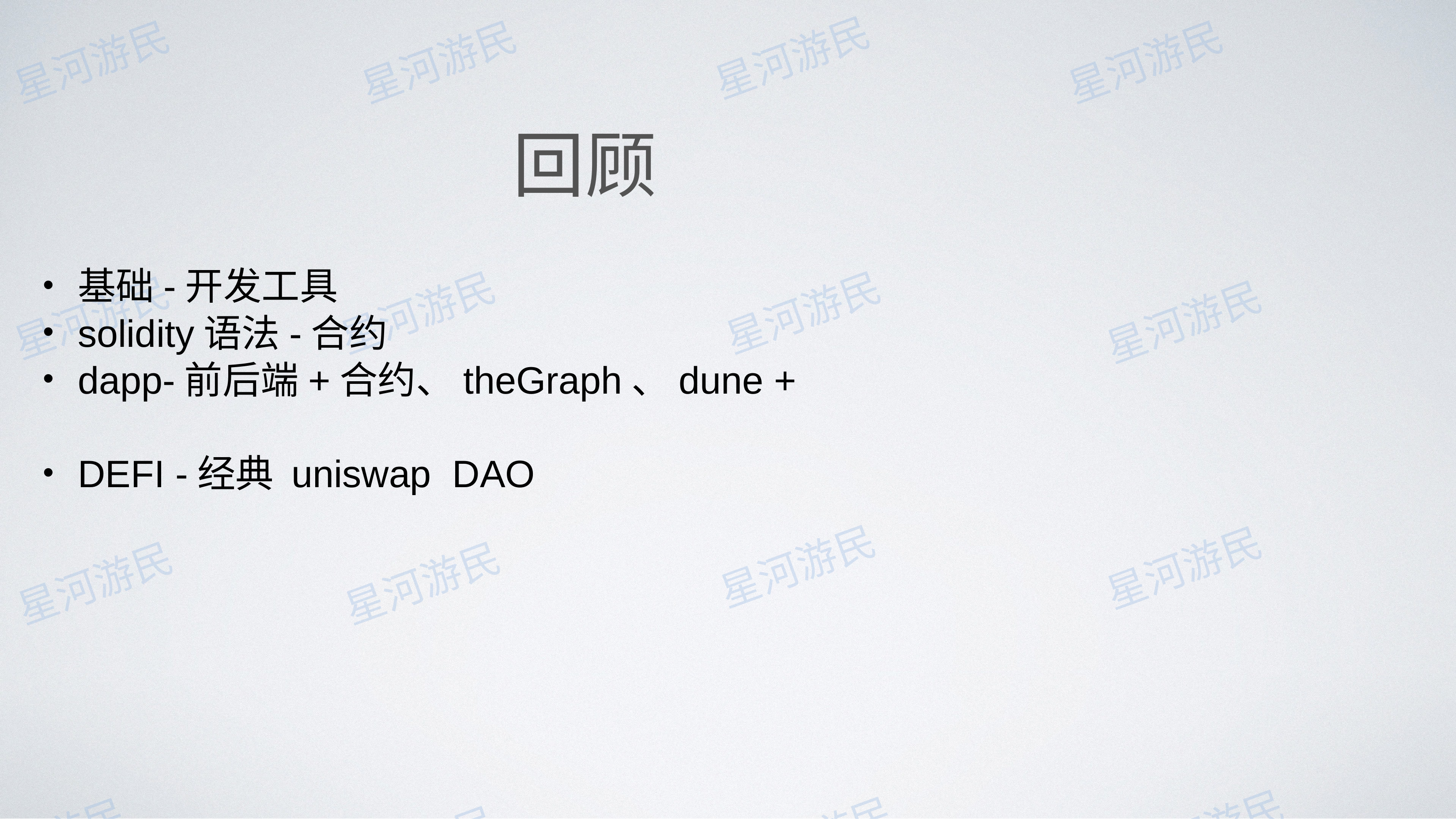

# 回顾
基础-开发工具
solidity语法-合约
dapp-前后端+合约、theGraph、dune +

DEFI -经典 uniswap  DAO